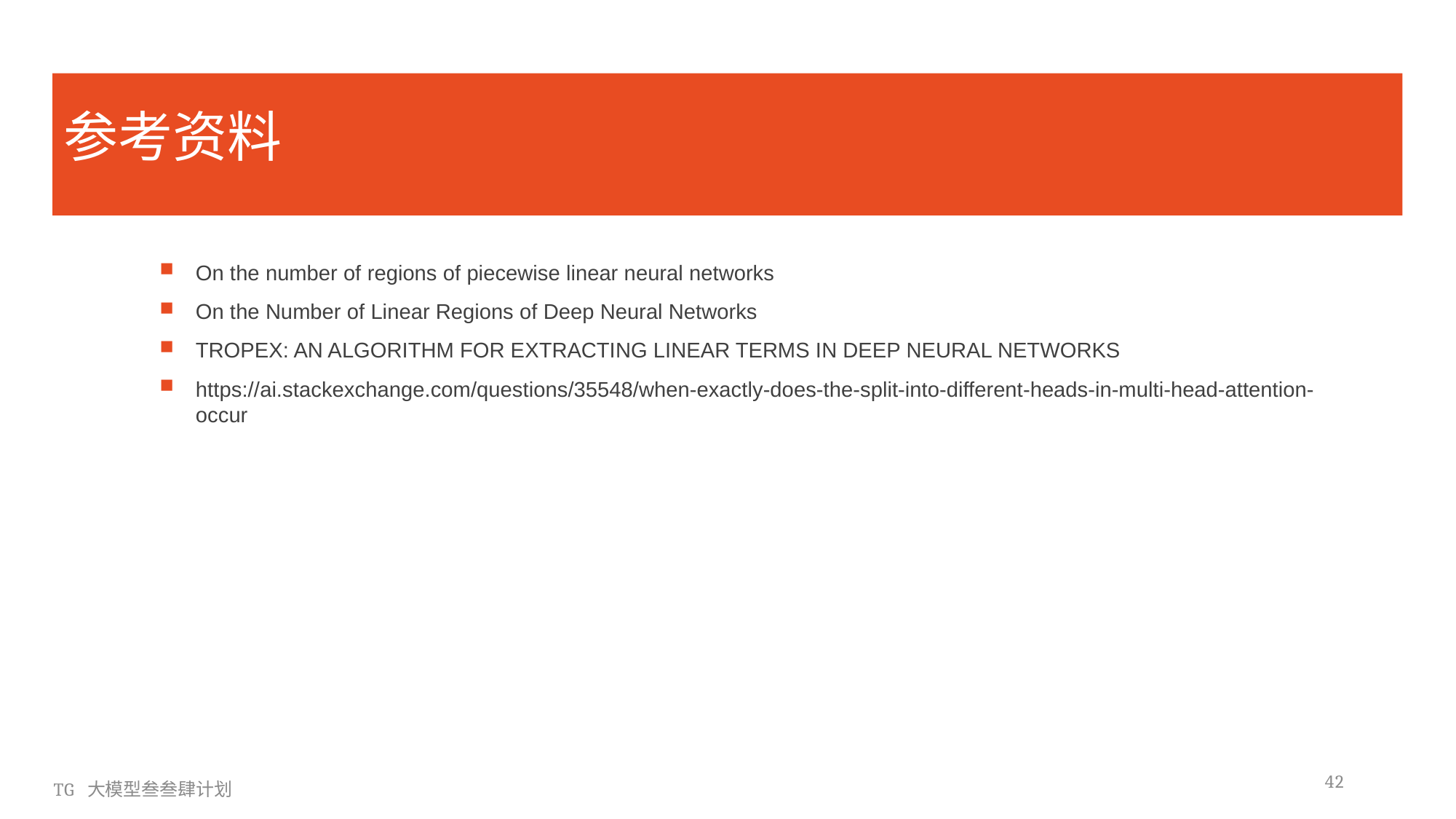

参考资料
On the number of regions of piecewise linear neural networks
On the Number of Linear Regions of Deep Neural Networks
TROPEX: AN ALGORITHM FOR EXTRACTING LINEAR TERMS IN DEEP NEURAL NETWORKS
https://ai.stackexchange.com/questions/35548/when-exactly-does-the-split-into-different-heads-in-multi-head-attention-occur

42
TG  大模型叁叁肆计划